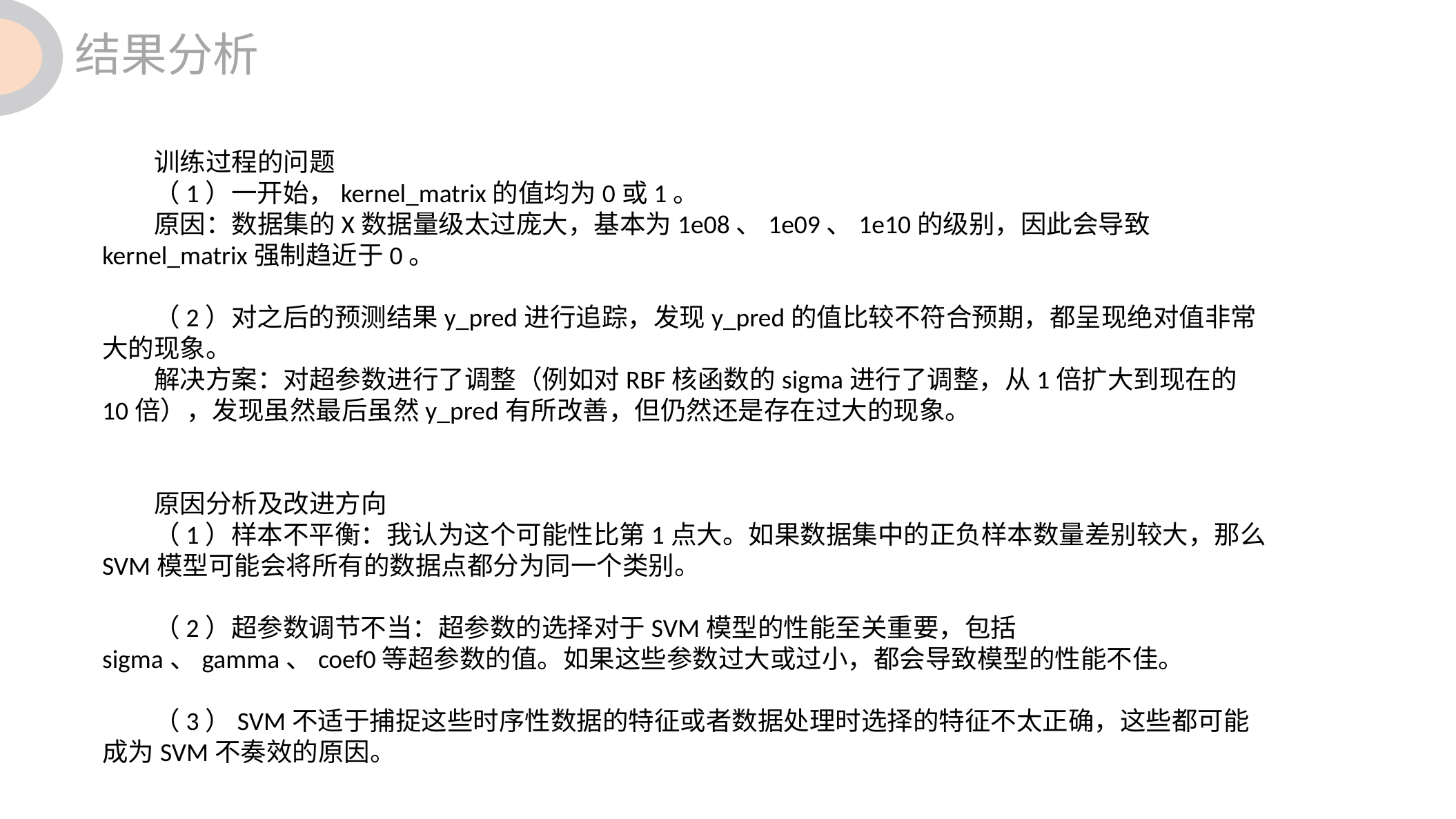

结果分析

训练过程的问题
（1）一开始，kernel_matrix的值均为0或1。
原因：数据集的X数据量级太过庞大，基本为1e08、1e09、1e10的级别，因此会导致kernel_matrix强制趋近于0。

（2）对之后的预测结果y_pred进行追踪，发现y_pred的值比较不符合预期，都呈现绝对值非常大的现象。
解决方案：对超参数进行了调整（例如对RBF核函数的sigma进行了调整，从1倍扩大到现在的10倍），发现虽然最后虽然y_pred有所改善，但仍然还是存在过大的现象。

原因分析及改进方向
（1）样本不平衡：我认为这个可能性比第1点大。如果数据集中的正负样本数量差别较大，那么SVM模型可能会将所有的数据点都分为同一个类别。

（2）超参数调节不当：超参数的选择对于SVM模型的性能至关重要，包括sigma、gamma、coef0等超参数的值。如果这些参数过大或过小，都会导致模型的性能不佳。

（3）SVM不适于捕捉这些时序性数据的特征或者数据处理时选择的特征不太正确，这些都可能成为SVM不奏效的原因。